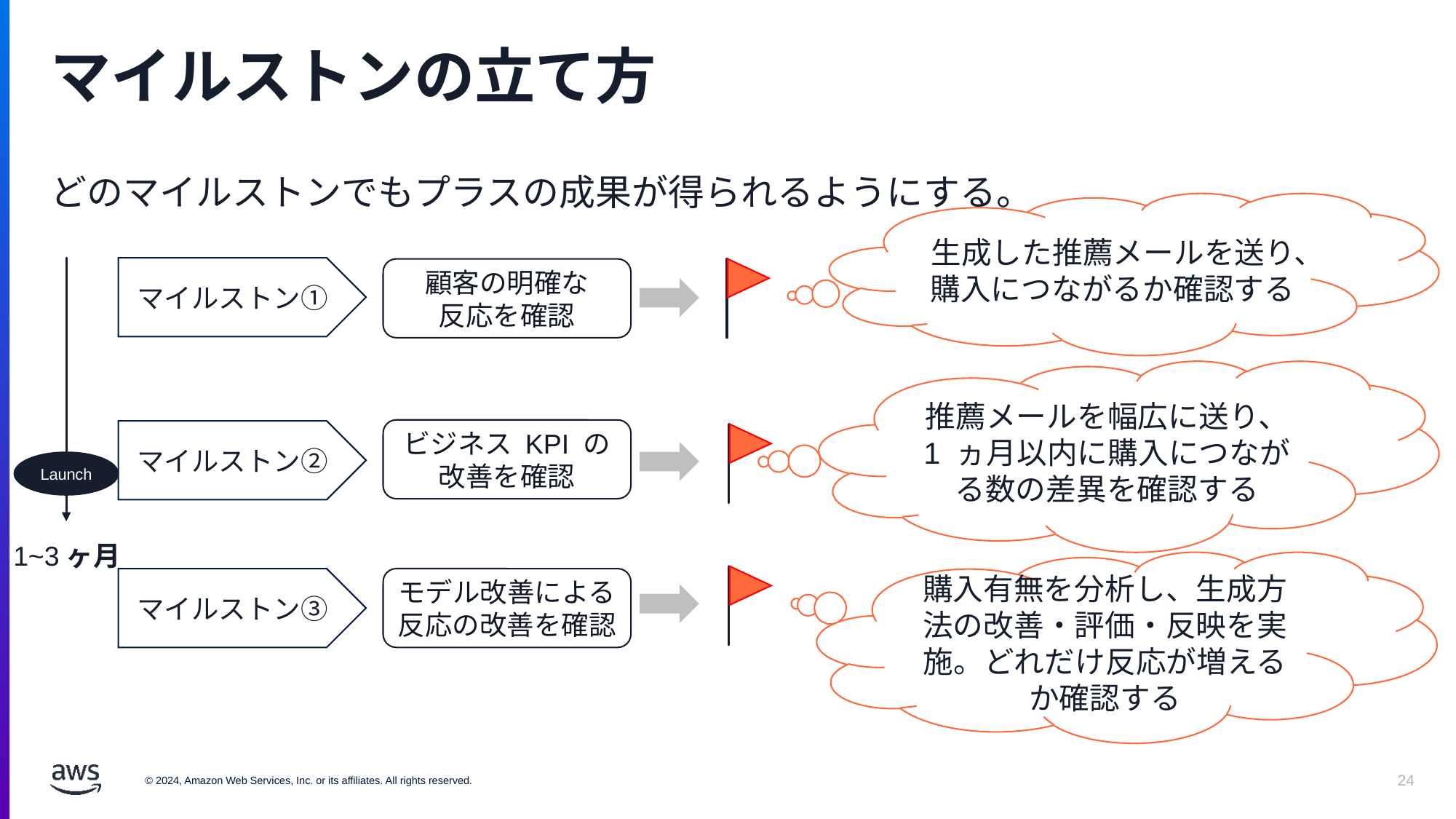

# マイルストンの立て方
どのマイルストンでもプラスの成果が得られるようにする。
生成した推薦メールを送り、購入につながるか確認する

マイルストン①
顧客の明確な
反応を確認

推薦メールを幅広に送り、 1 ヵ月以内に購入につながる数の差異を確認する
ビジネス KPI の
改善を確認
マイルストン②

Launch
1~3ヶ月
購入有無を分析し、生成方法の改善・評価・反映を実施。どれだけ反応が増えるか確認する

マイルストン③
モデル改善による反応の改善を確認

24